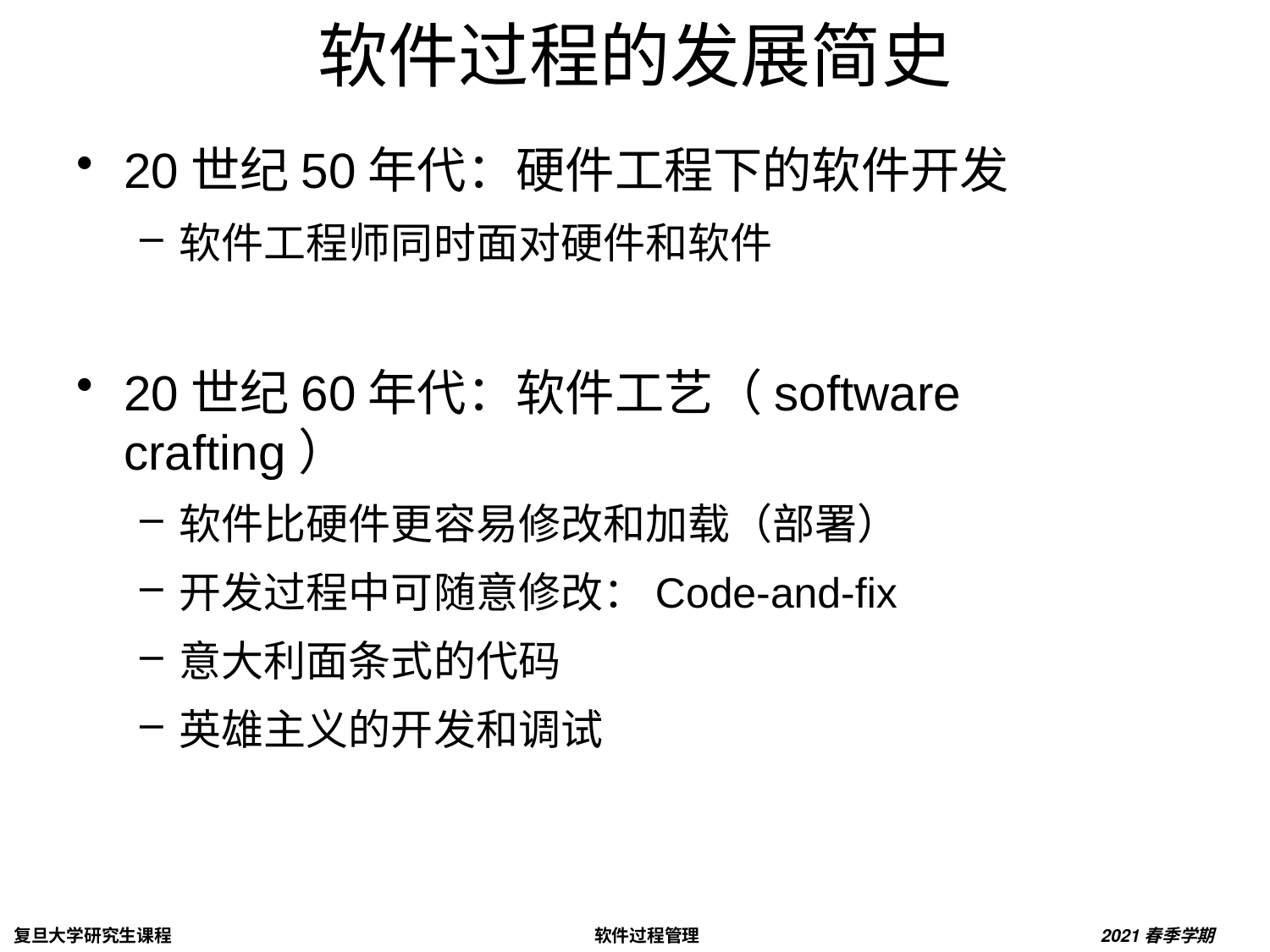

# 软件过程的发展简史
20世纪50年代：硬件工程下的软件开发
软件工程师同时面对硬件和软件

20世纪60年代：软件工艺（software crafting）
软件比硬件更容易修改和加载（部署）
开发过程中可随意修改：Code-and-fix
意大利面条式的代码
英雄主义的开发和调试